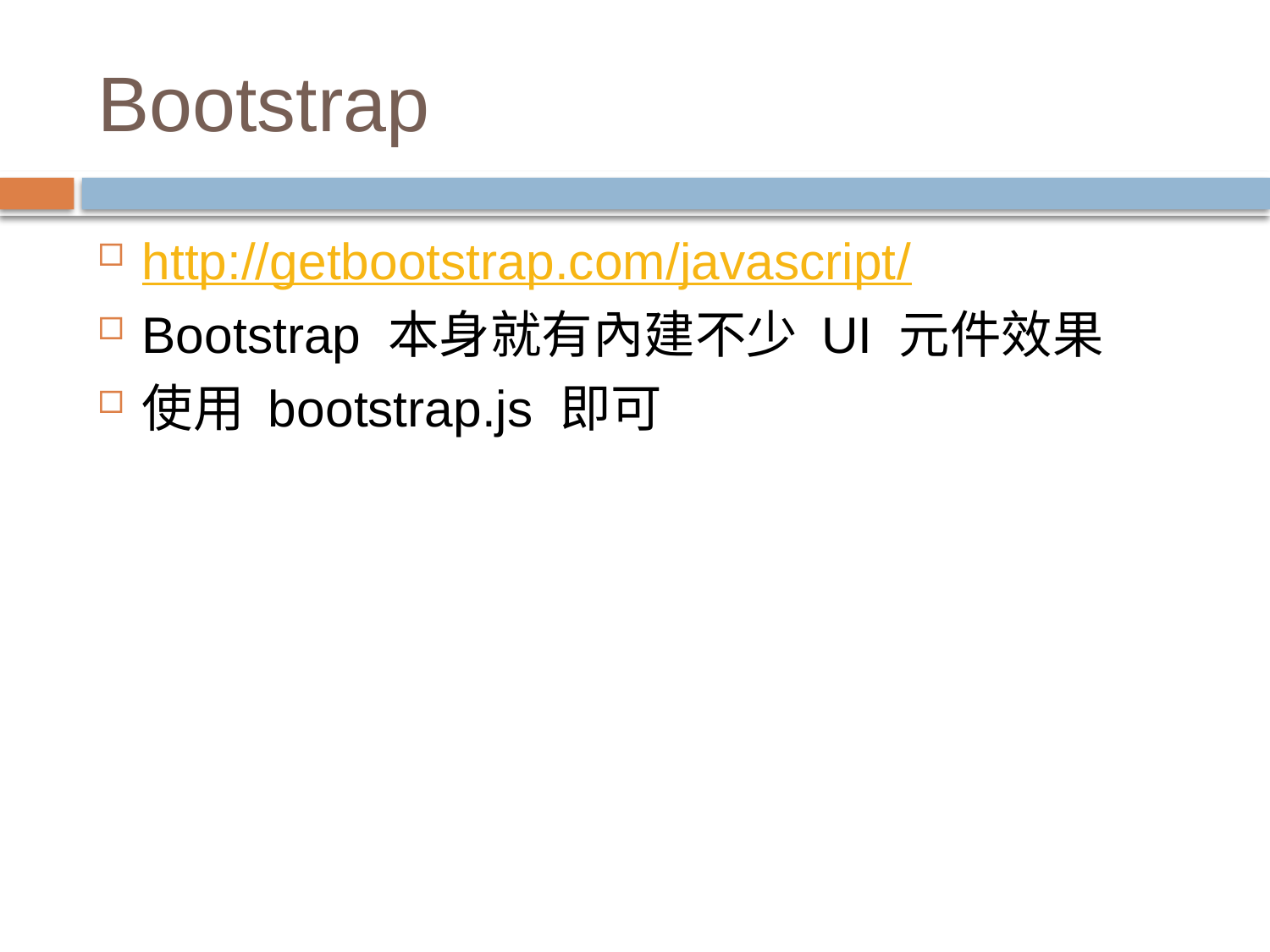

# Bootstrap
http://getbootstrap.com/javascript/
Bootstrap 本身就有內建不少 UI 元件效果
使用 bootstrap.js 即可